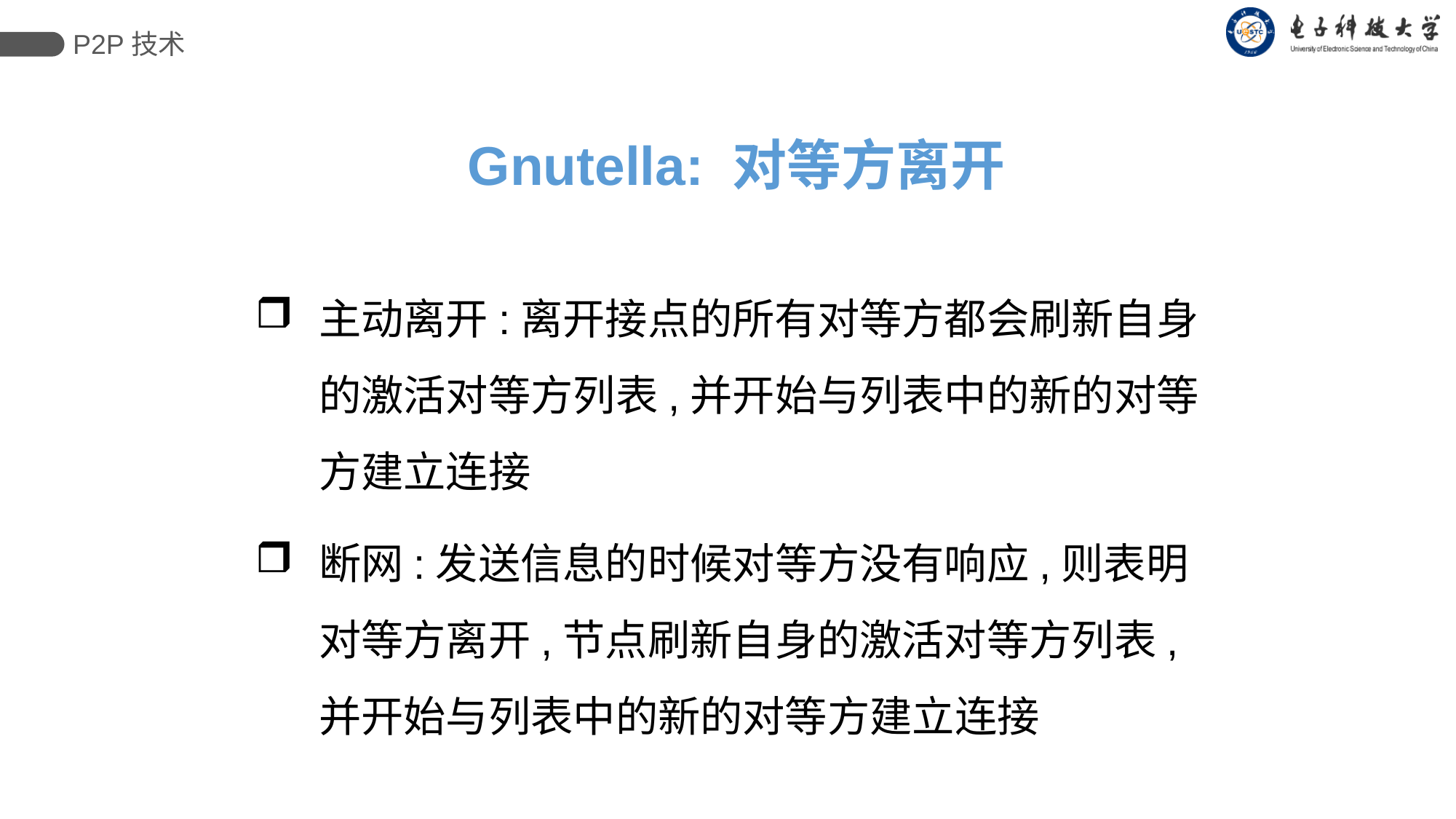

P2P技术
Gnutella: 对等方离开
主动离开:离开接点的所有对等方都会刷新自身的激活对等方列表,并开始与列表中的新的对等方建立连接
断网:发送信息的时候对等方没有响应,则表明对等方离开,节点刷新自身的激活对等方列表,并开始与列表中的新的对等方建立连接